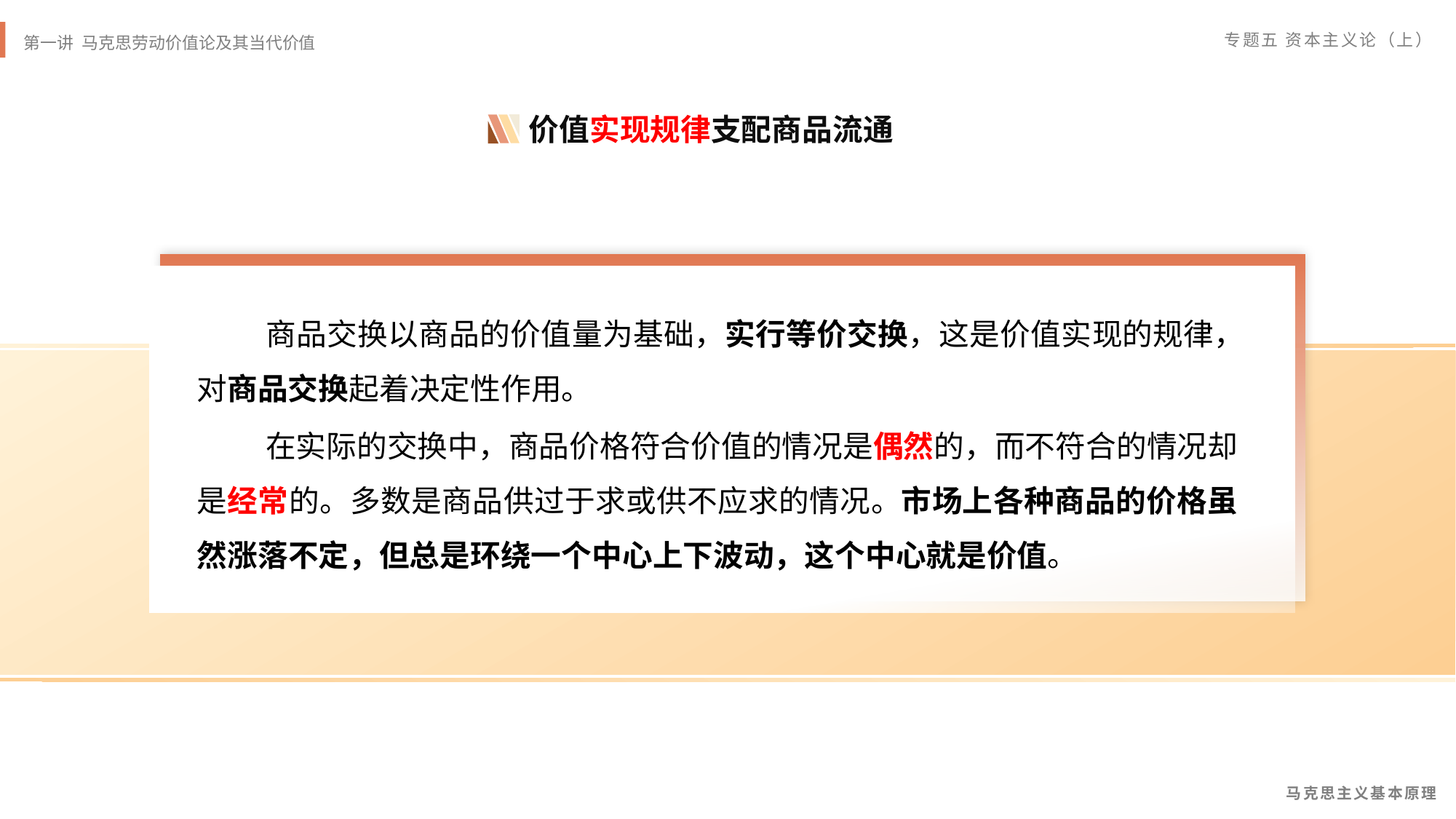

价值实现规律支配商品流通

 商品交换以商品的价值量为基础，实行等价交换，这是价值实现的规律，对商品交换起着决定性作用。

 在实际的交换中，商品价格符合价值的情况是偶然的，而不符合的情况却是经常的。多数是商品供过于求或供不应求的情况。市场上各种商品的价格虽然涨落不定，但总是环绕一个中心上下波动，这个中心就是价值。